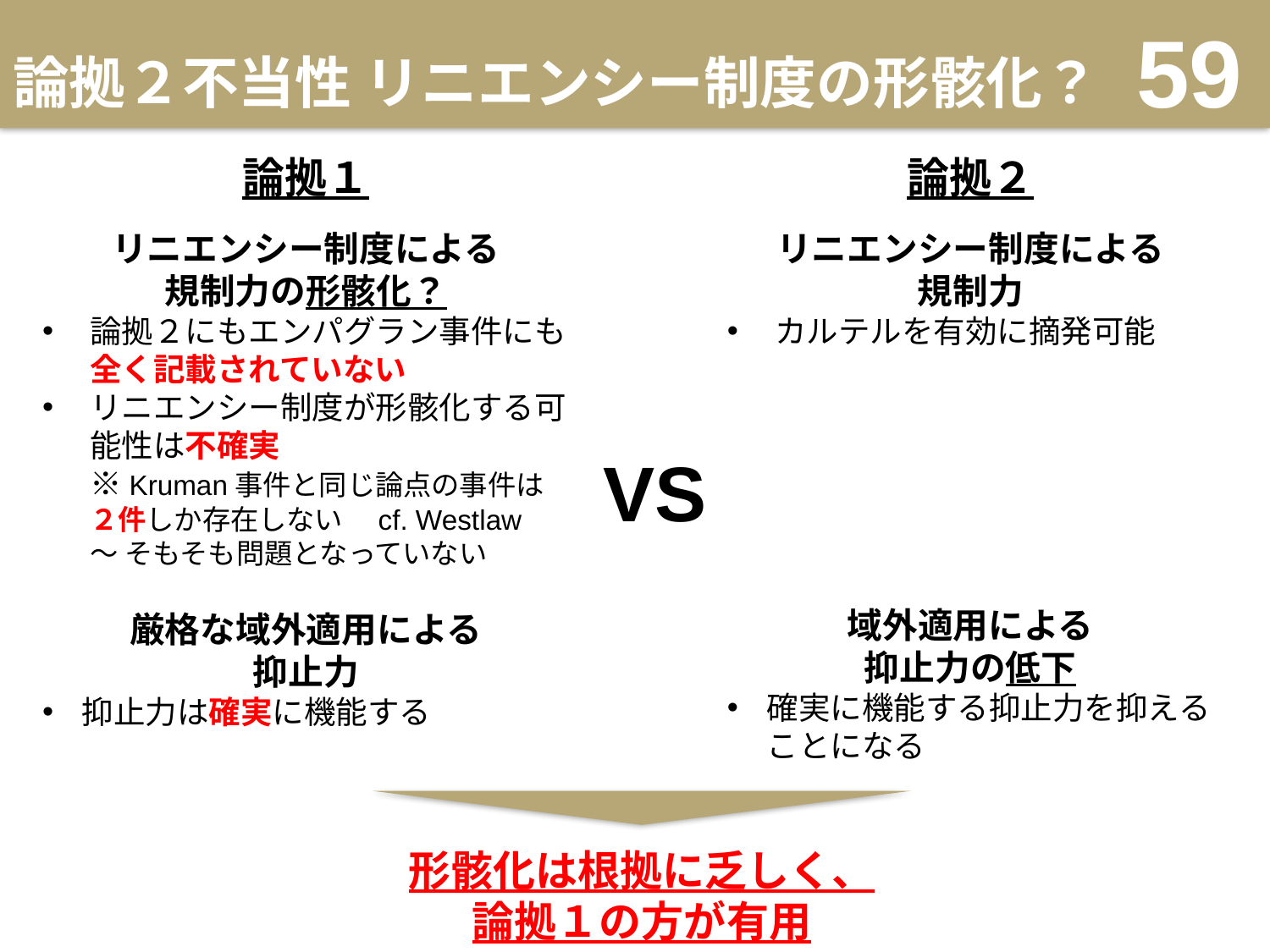

# 論拠２不当性 リニエンシー制度の形骸化？
59
論拠１

リニエンシー制度による
規制力の形骸化？
論拠２にもエンパグラン事件にも全く記載されていない
リニエンシー制度が形骸化する可能性は不確実
※Kruman事件と同じ論点の事件は
２件しか存在しない　cf. Westlaw
〜 そもそも問題となっていない

厳格な域外適用による
抑止力
抑止力は確実に機能する

論拠２

リニエンシー制度による
規制力
カルテルを有効に摘発可能

域外適用による
抑止力の低下
確実に機能する抑止力を抑えることになる
VS

形骸化は根拠に乏しく、
論拠１の方が有用